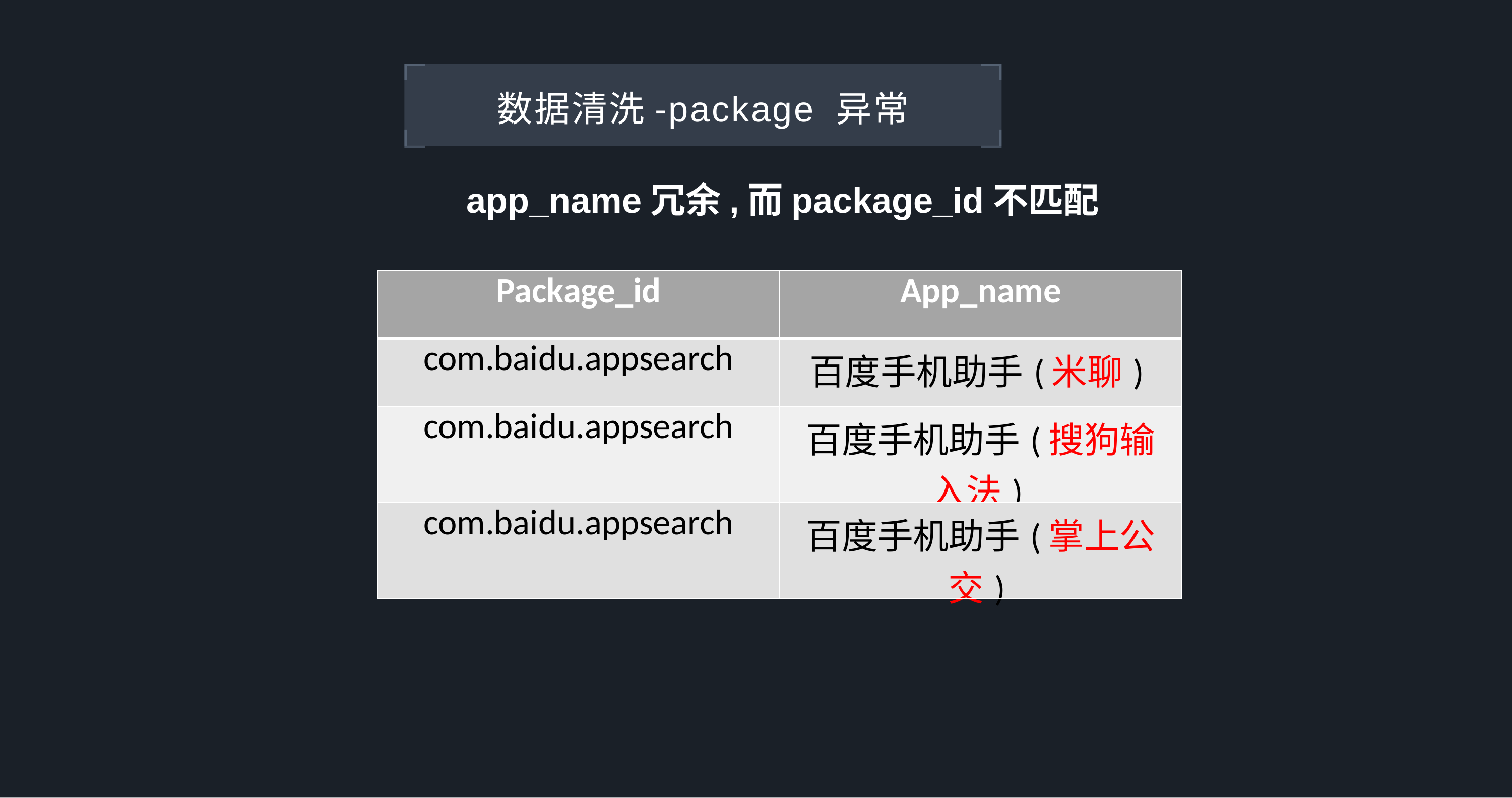

数据清洗-package 异常
app_name冗余,而package_id不匹配

| Package\_id | App\_name |
| --- | --- |
| com.baidu.appsearch | 百度手机助手(米聊) |
| com.baidu.appsearch | 百度手机助手(搜狗输入法) |
| com.baidu.appsearch | 百度手机助手(掌上公交) |